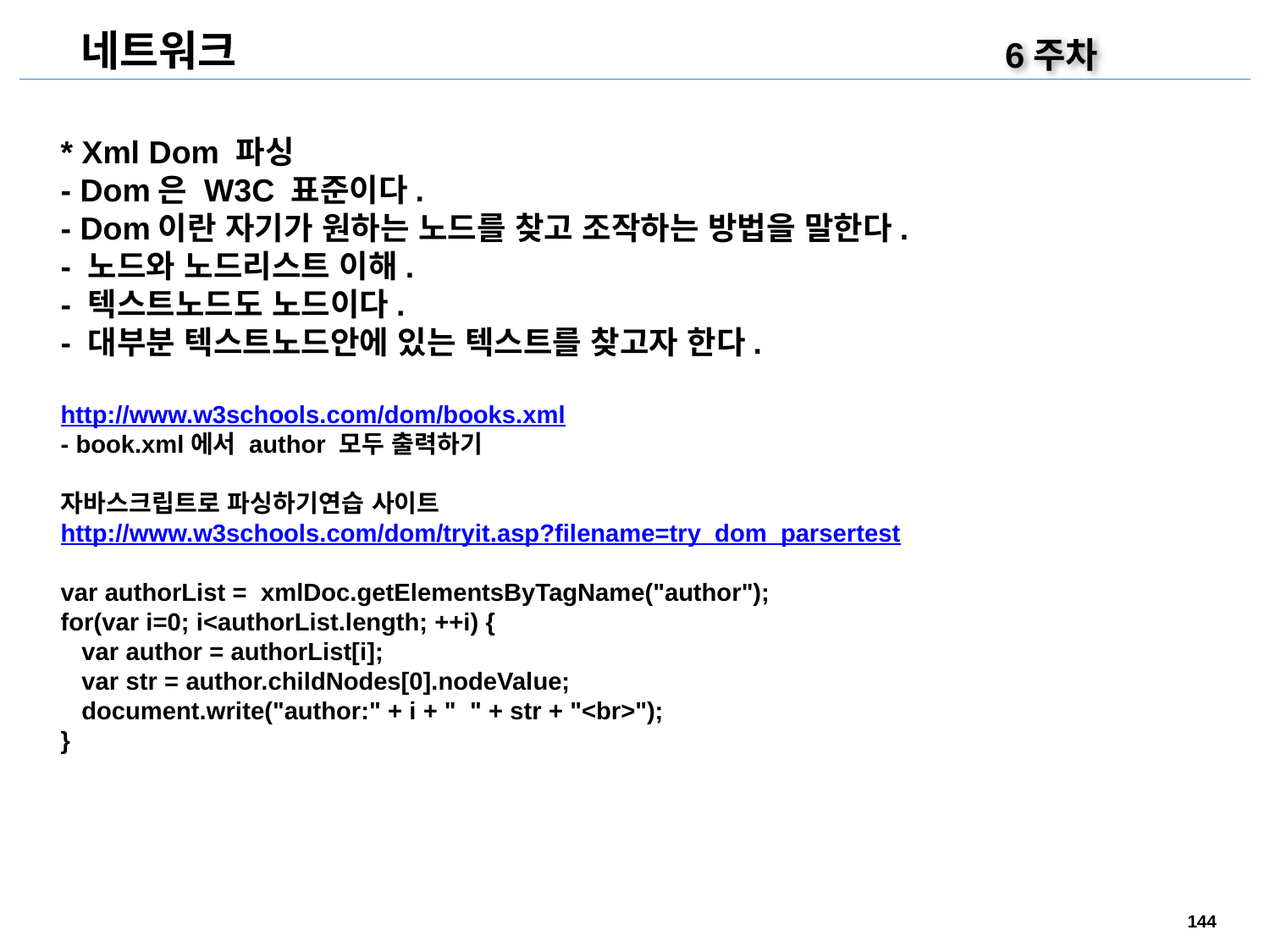

네트워크
6주차
* Xml Dom 파싱
- Dom은 W3C 표준이다.
- Dom이란 자기가 원하는 노드를 찾고 조작하는 방법을 말한다.
- 노드와 노드리스트 이해.
- 텍스트노드도 노드이다.
- 대부분 텍스트노드안에 있는 텍스트를 찾고자 한다.

http://www.w3schools.com/dom/books.xml
- book.xml에서 author 모두 출력하기

자바스크립트로 파싱하기연습 사이트
http://www.w3schools.com/dom/tryit.asp?filename=try_dom_parsertest

var authorList =  xmlDoc.getElementsByTagName("author");
for(var i=0; i<authorList.length; ++i) {
   var author = authorList[i];
   var str = author.childNodes[0].nodeValue;
   document.write("author:" + i + "  " + str + "<br>");
}